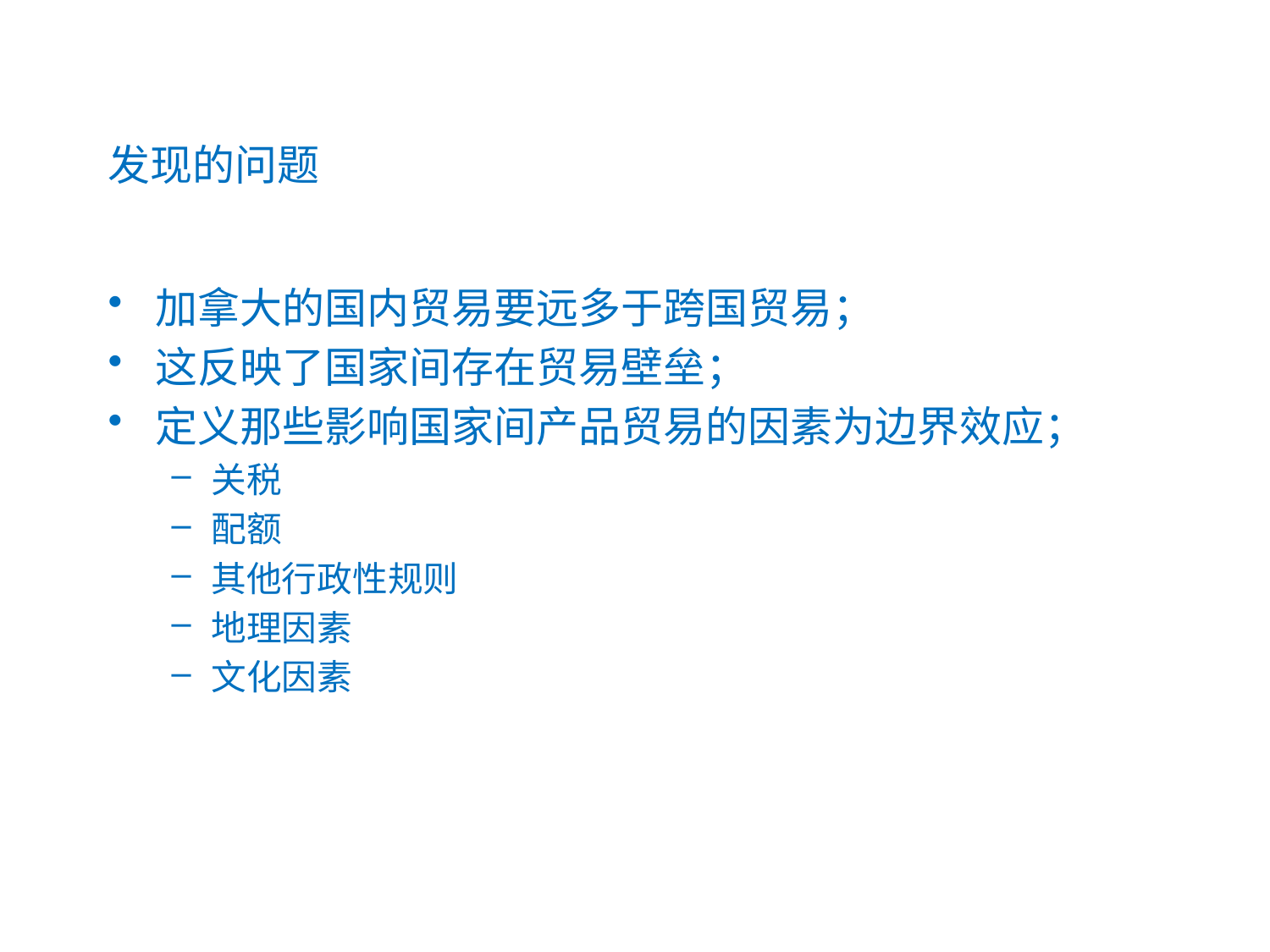

# 发现的问题
加拿大的国内贸易要远多于跨国贸易；
这反映了国家间存在贸易壁垒；
定义那些影响国家间产品贸易的因素为边界效应；
关税
配额
其他行政性规则
地理因素
文化因素